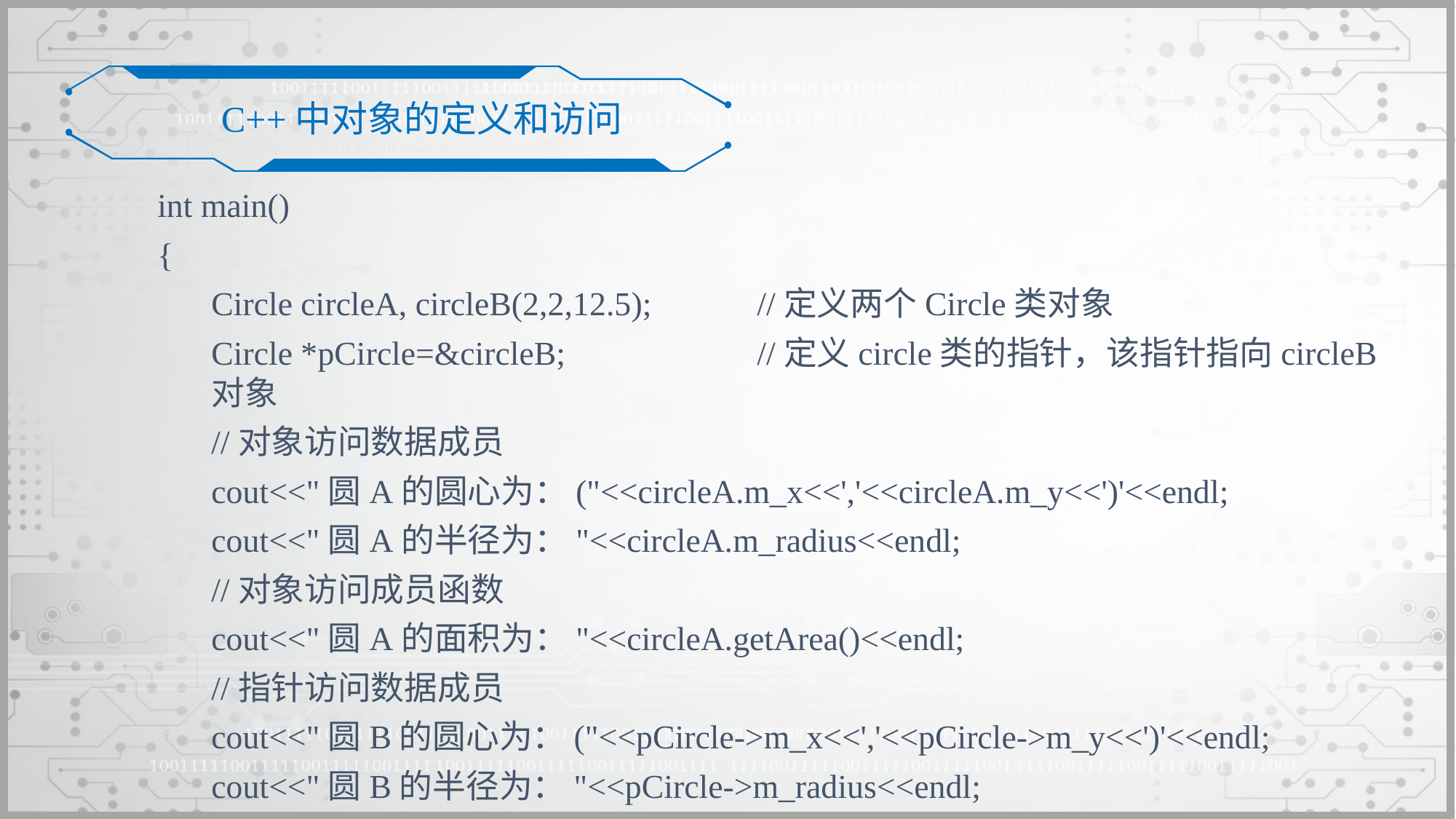

C++中对象的定义和访问
int main()
{
	Circle circleA, circleB(2,2,12.5);  	//定义两个Circle类对象
	Circle *pCircle=&circleB;		//定义circle类的指针，该指针指向circleB对象
	//对象访问数据成员
	cout<<"圆A的圆心为：("<<circleA.m_x<<','<<circleA.m_y<<')'<<endl;
	cout<<"圆A的半径为："<<circleA.m_radius<<endl;
	//对象访问成员函数
	cout<<"圆A的面积为："<<circleA.getArea()<<endl;
	//指针访问数据成员
	cout<<"圆B的圆心为：("<<pCircle->m_x<<','<<pCircle->m_y<<')'<<endl;
	cout<<"圆B的半径为："<<pCircle->m_radius<<endl;